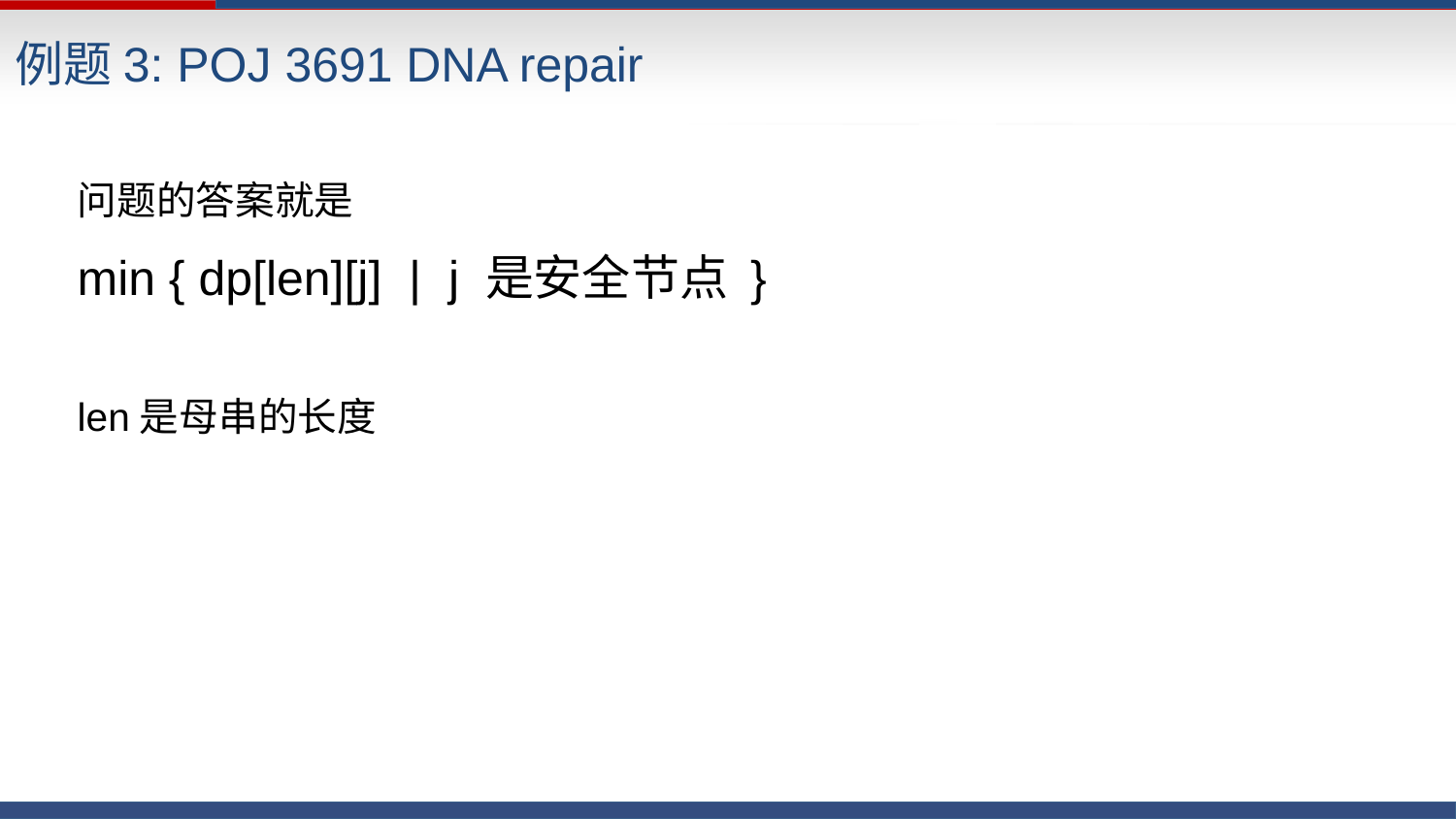

例题3: POJ 3691 DNA repair
问题的答案就是
min { dp[len][j]  |  j 是安全节点 }

len是母串的长度